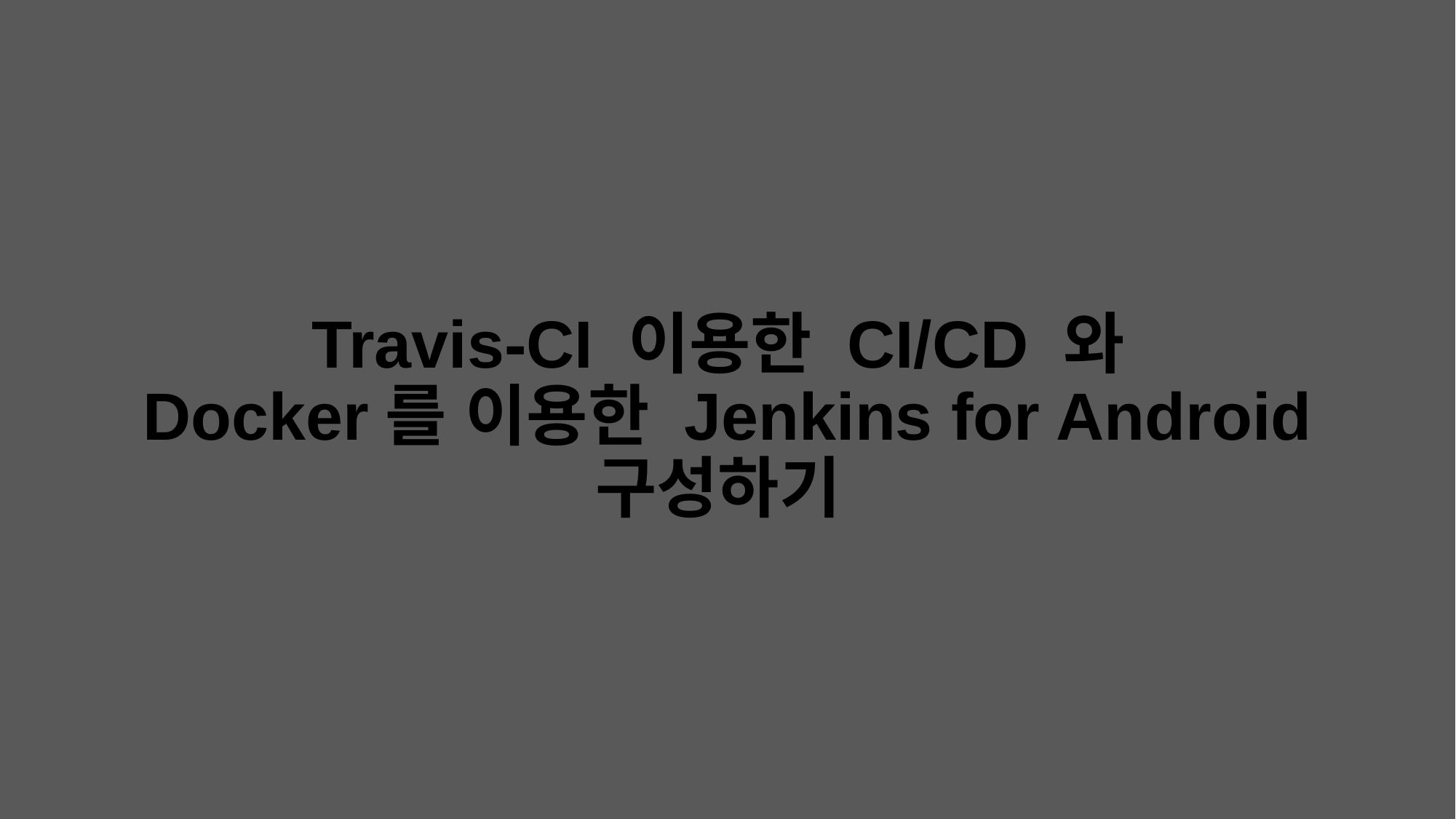

# Travis-CI 이용한 CI/CD 와 Docker를 이용한 Jenkins for Android 구성하기